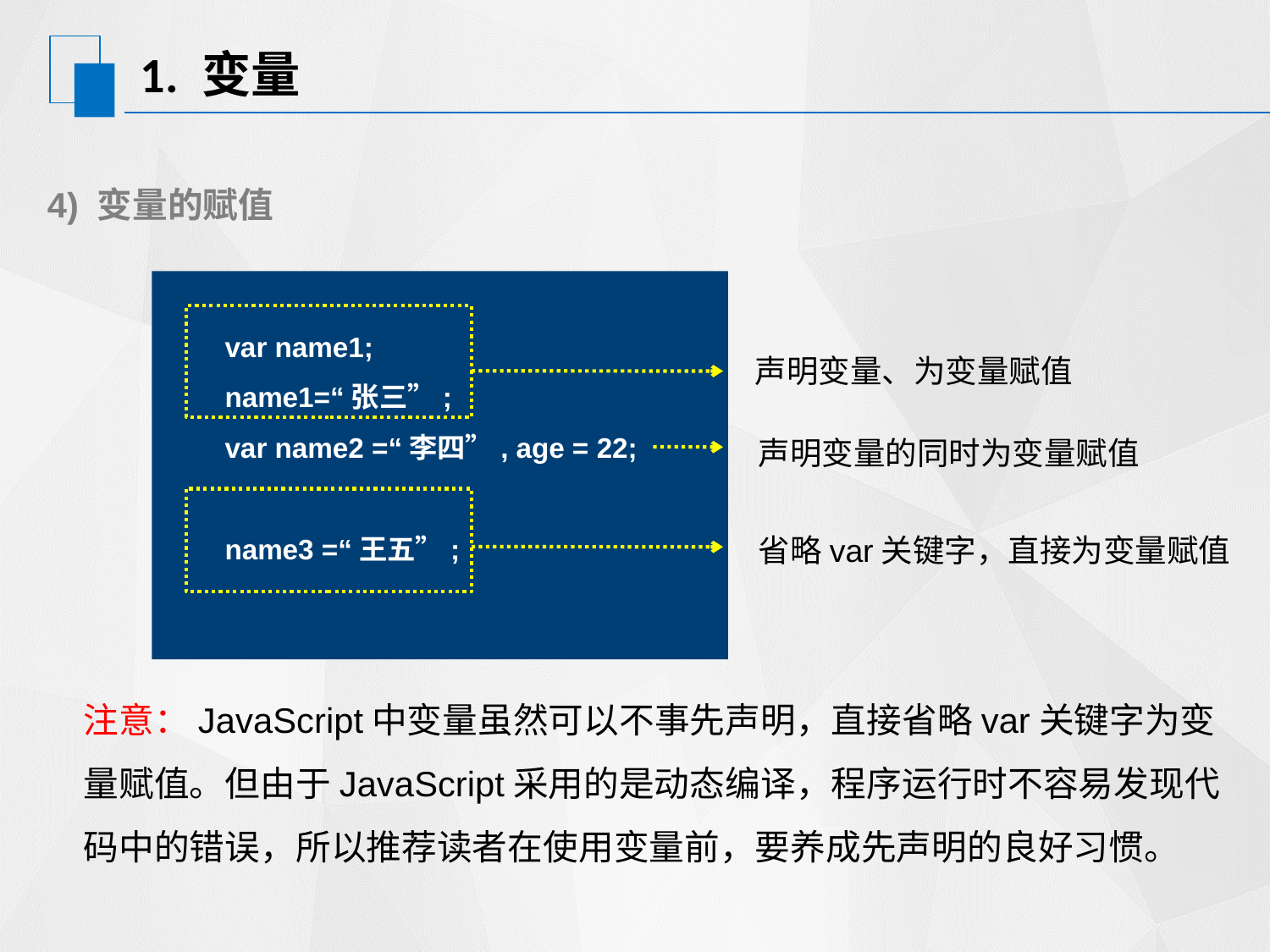

# 1. 变量
4) 变量的赋值

var name1;
name1=“张三”;
var name2 =“李四”, age = 22;

name3 =“王五”;

声明变量、为变量赋值
声明变量的同时为变量赋值

省略var关键字，直接为变量赋值
注意：JavaScript中变量虽然可以不事先声明，直接省略var关键字为变量赋值。但由于JavaScript采用的是动态编译，程序运行时不容易发现代码中的错误，所以推荐读者在使用变量前，要养成先声明的良好习惯。